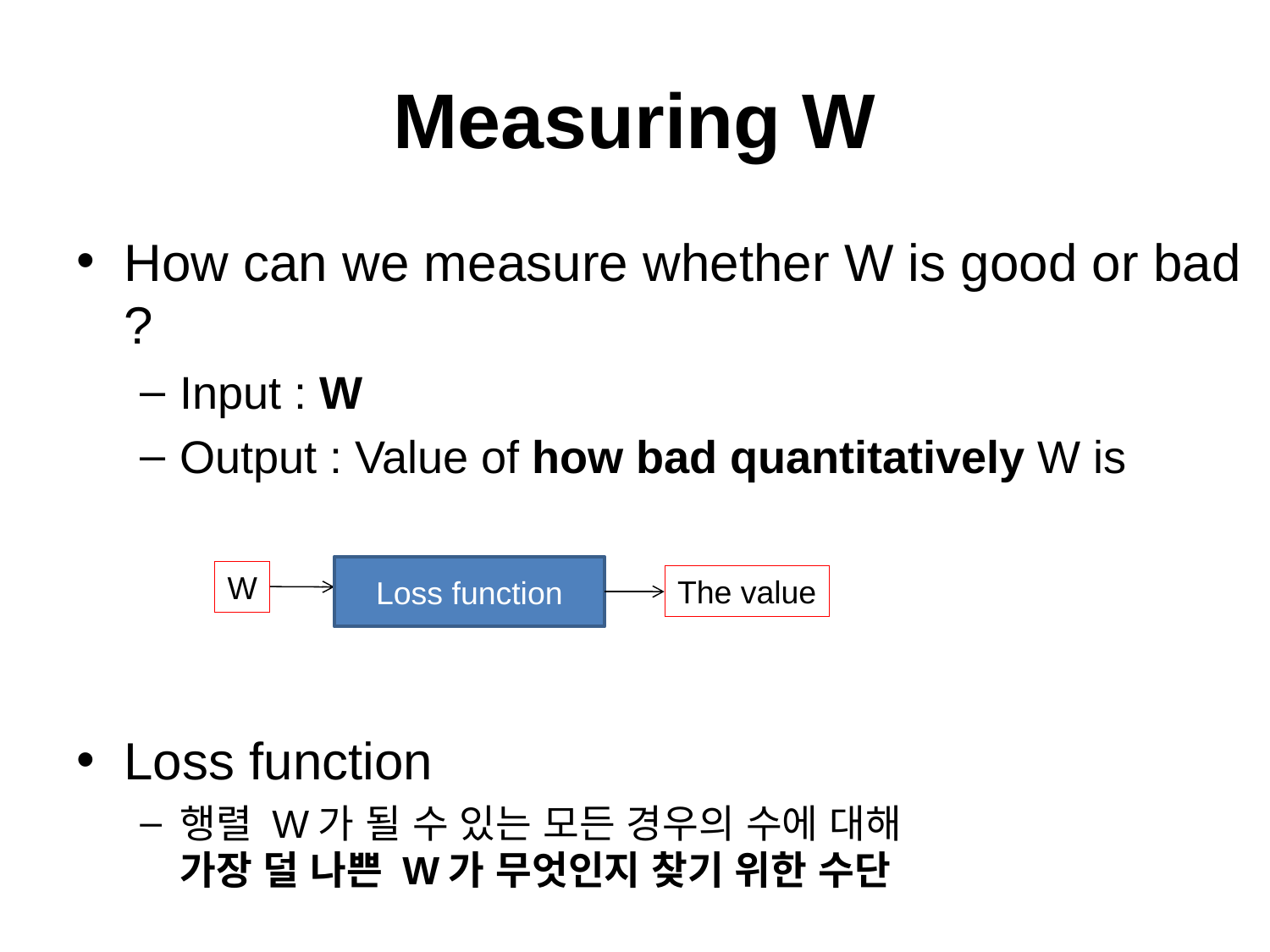

# Measuring W
How can we measure whether W is good or bad ?
Input : W
Output : Value of how bad quantitatively W is

Loss function
행렬 W가 될 수 있는 모든 경우의 수에 대해
가장 덜 나쁜 W가 무엇인지 찾기 위한 수단
Loss function
W
The value